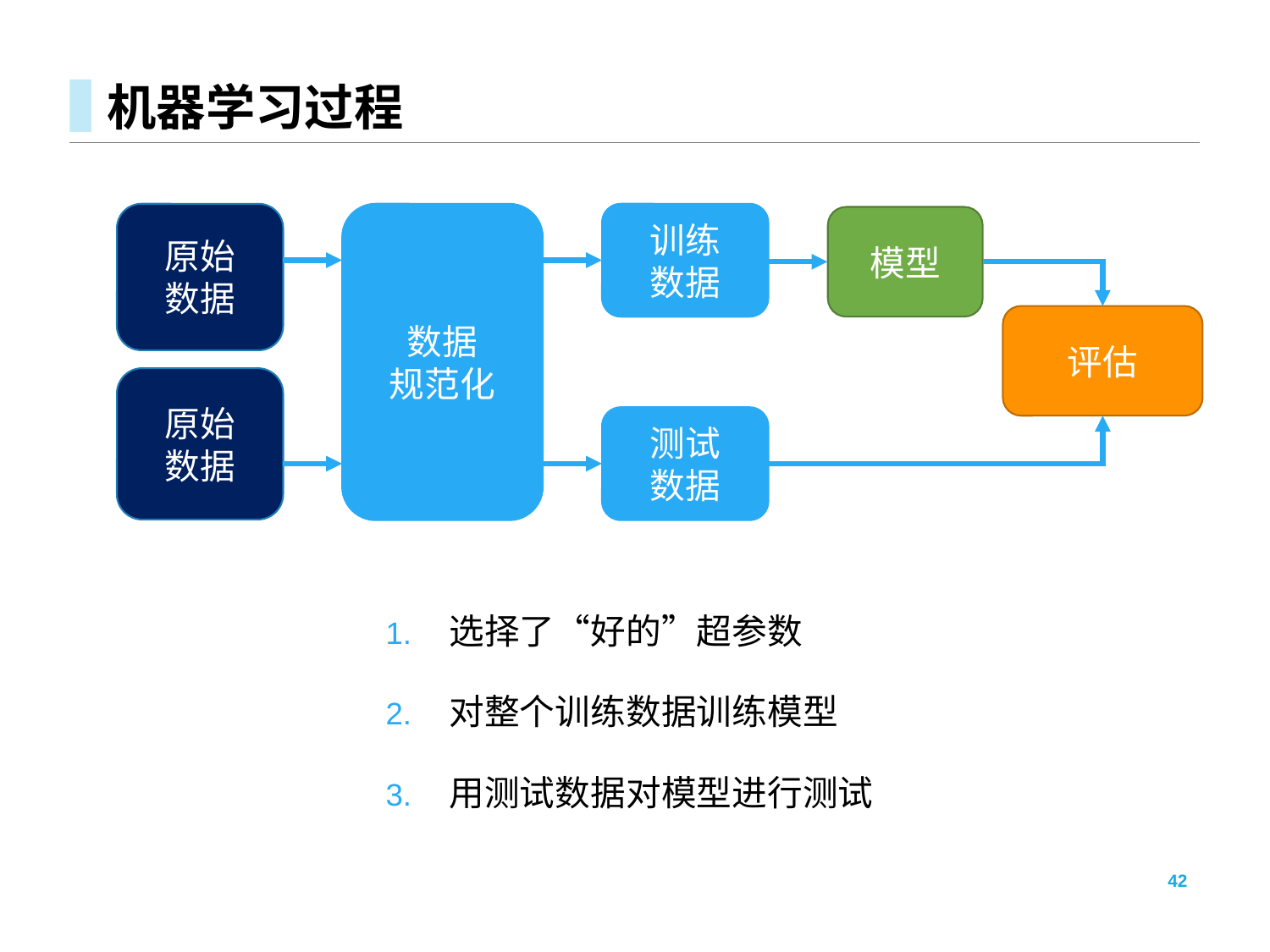

# 机器学习过程
数据
规范化
原始
数据
训练
数据
模型
评估
原始
数据
测试
数据
选择了“好的”超参数
对整个训练数据训练模型
用测试数据对模型进行测试
42